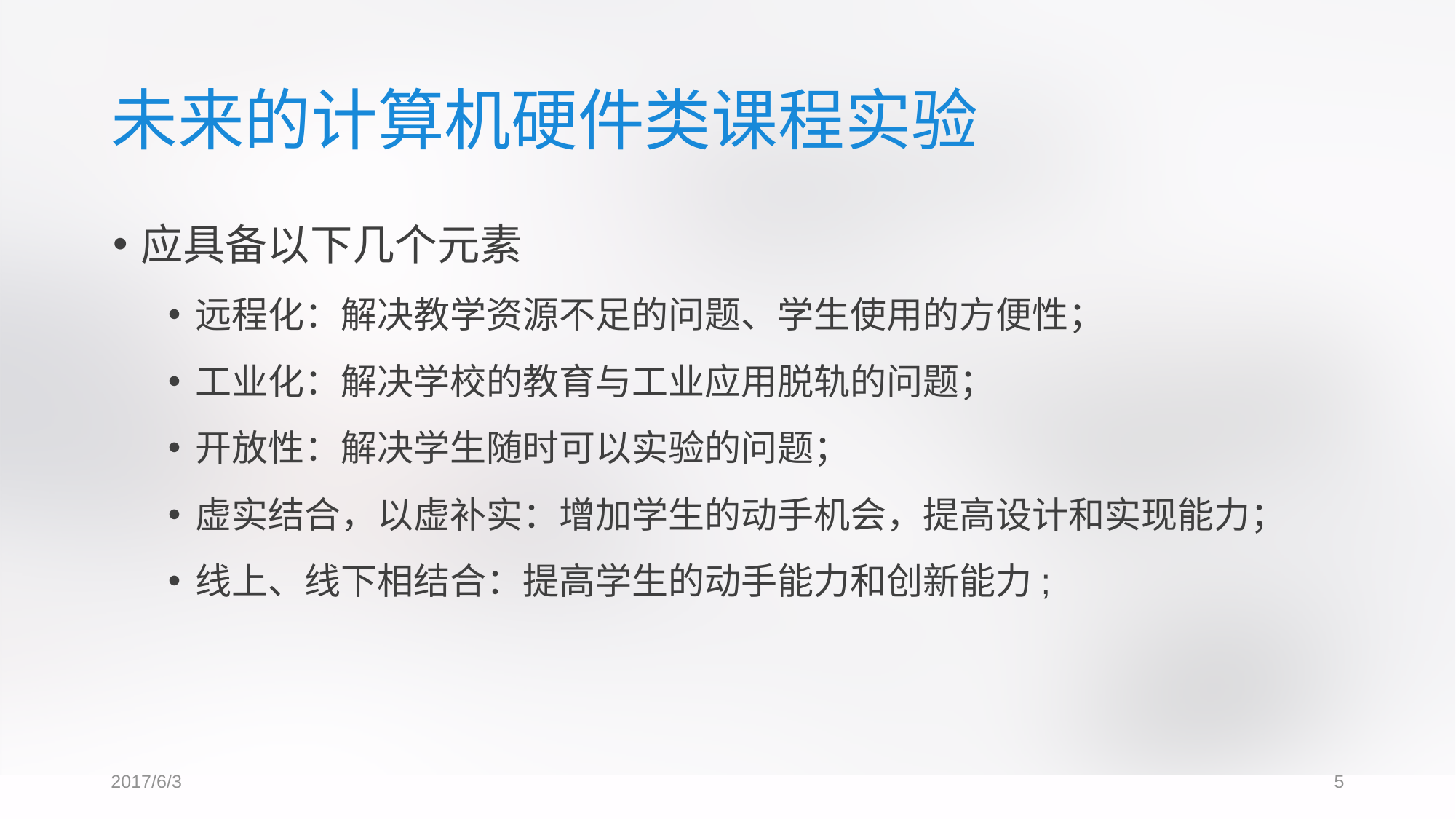

# 未来的计算机硬件类课程实验
应具备以下几个元素
远程化：解决教学资源不足的问题、学生使用的方便性；
工业化：解决学校的教育与工业应用脱轨的问题；
开放性：解决学生随时可以实验的问题；
虚实结合，以虚补实：增加学生的动手机会，提高设计和实现能力；
线上、线下相结合：提高学生的动手能力和创新能力;

2017/6/3
5